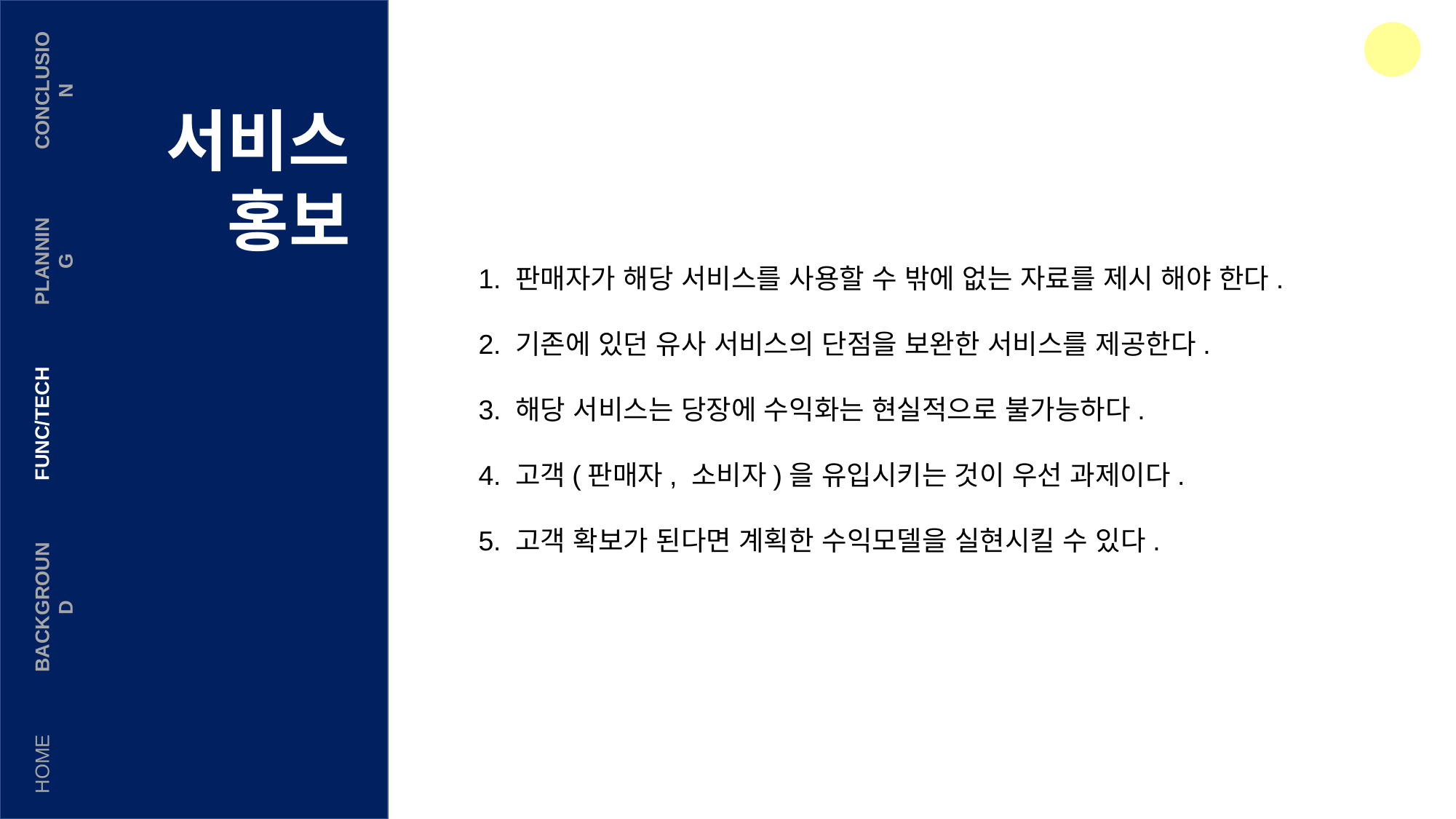

CONCLUSION
서비스 홍보
PLANNING
1. 판매자가 해당 서비스를 사용할 수 밖에 없는 자료를 제시 해야 한다.

2. 기존에 있던 유사 서비스의 단점을 보완한 서비스를 제공한다.

3. 해당 서비스는 당장에 수익화는 현실적으로 불가능하다.

4. 고객(판매자, 소비자)을 유입시키는 것이 우선 과제이다.

5. 고객 확보가 된다면 계획한 수익모델을 실현시킬 수 있다.
FUNC/TECH
BACKGROUND
HOME